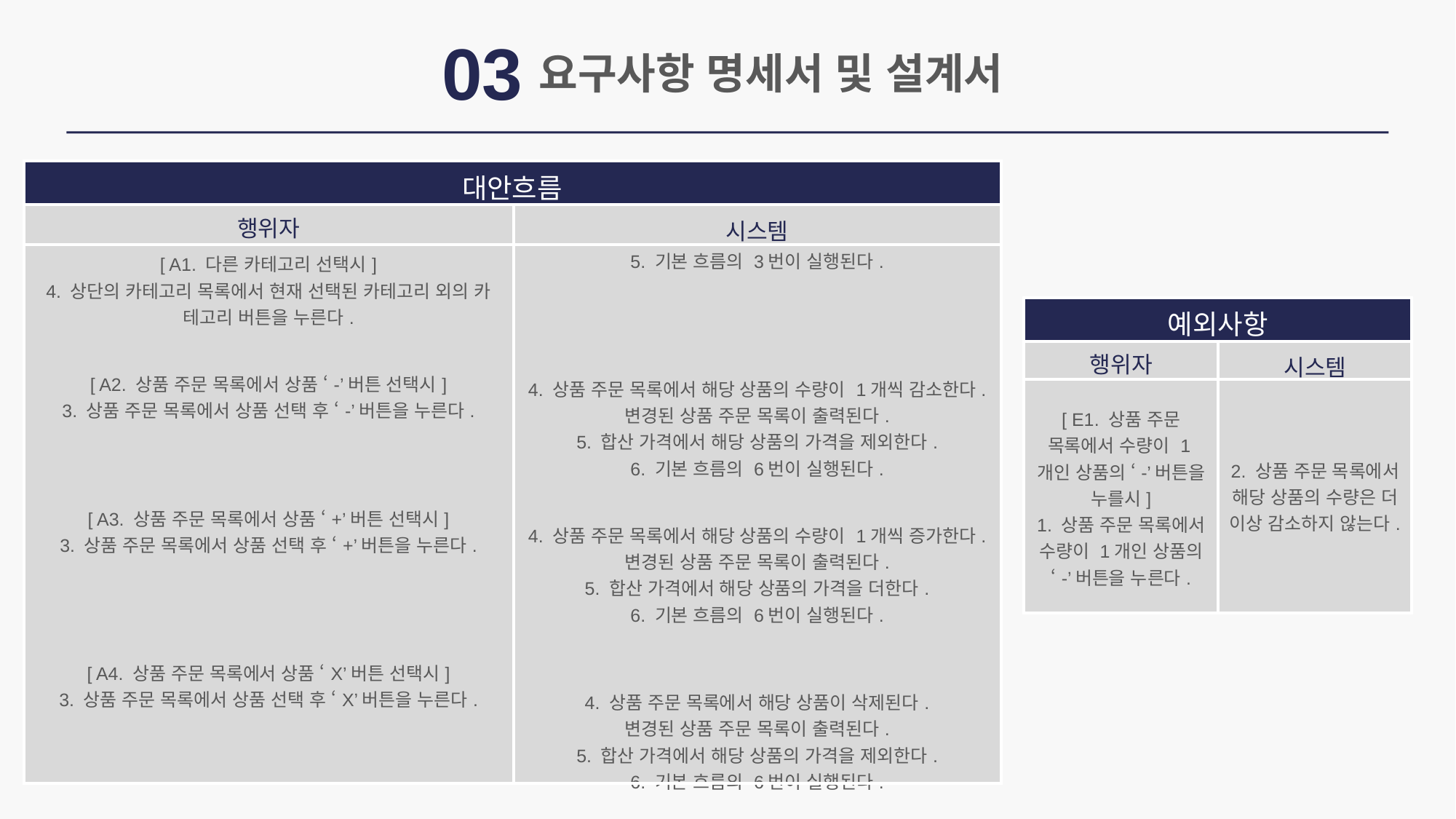

03
요구사항 명세서 및 설계서

| 대안흐름 | 입력 값 |
| --- | --- |
| 행위자 | 시스템 |
| [ A1. 다른 카테고리 선택시] 4. 상단의 카테고리 목록에서 현재 선택된 카테고리 외의 카 테고리 버튼을 누른다. [ A2. 상품 주문 목록에서 상품 ‘-’버튼 선택시] 3. 상품 주문 목록에서 상품 선택 후 ‘-’버튼을 누른다. [ A3. 상품 주문 목록에서 상품 ‘+’버튼 선택시] 3. 상품 주문 목록에서 상품 선택 후 ‘+’버튼을 누른다. [ A4. 상품 주문 목록에서 상품 ‘X’버튼 선택시] 3. 상품 주문 목록에서 상품 선택 후 ‘X’버튼을 누른다. | 5. 기본 흐름의 3번이 실행된다. 4. 상품 주문 목록에서 해당 상품의 수량이 1개씩 감소한다. 변경된 상품 주문 목록이 출력된다. 5. 합산 가격에서 해당 상품의 가격을 제외한다. 6. 기본 흐름의 6번이 실행된다. 4. 상품 주문 목록에서 해당 상품의 수량이 1개씩 증가한다. 변경된 상품 주문 목록이 출력된다. 5. 합산 가격에서 해당 상품의 가격을 더한다. 6. 기본 흐름의 6번이 실행된다. 4. 상품 주문 목록에서 해당 상품이 삭제된다. 변경된 상품 주문 목록이 출력된다. 5. 합산 가격에서 해당 상품의 가격을 제외한다. 6. 기본 흐름의 6번이 실행된다. |
| 예외사항 | 입력 값 |
| --- | --- |
| 행위자 | 시스템 |
| [ E1. 상품 주문 목록에서 수량이 1개인 상품의 ‘-’버튼을 누를시] 1. 상품 주문 목록에서 수량이 1개인 상품의 ‘-’버튼을 누른다. | 2. 상품 주문 목록에서 해당 상품의 수량은 더 이상 감소하지 않는다. |